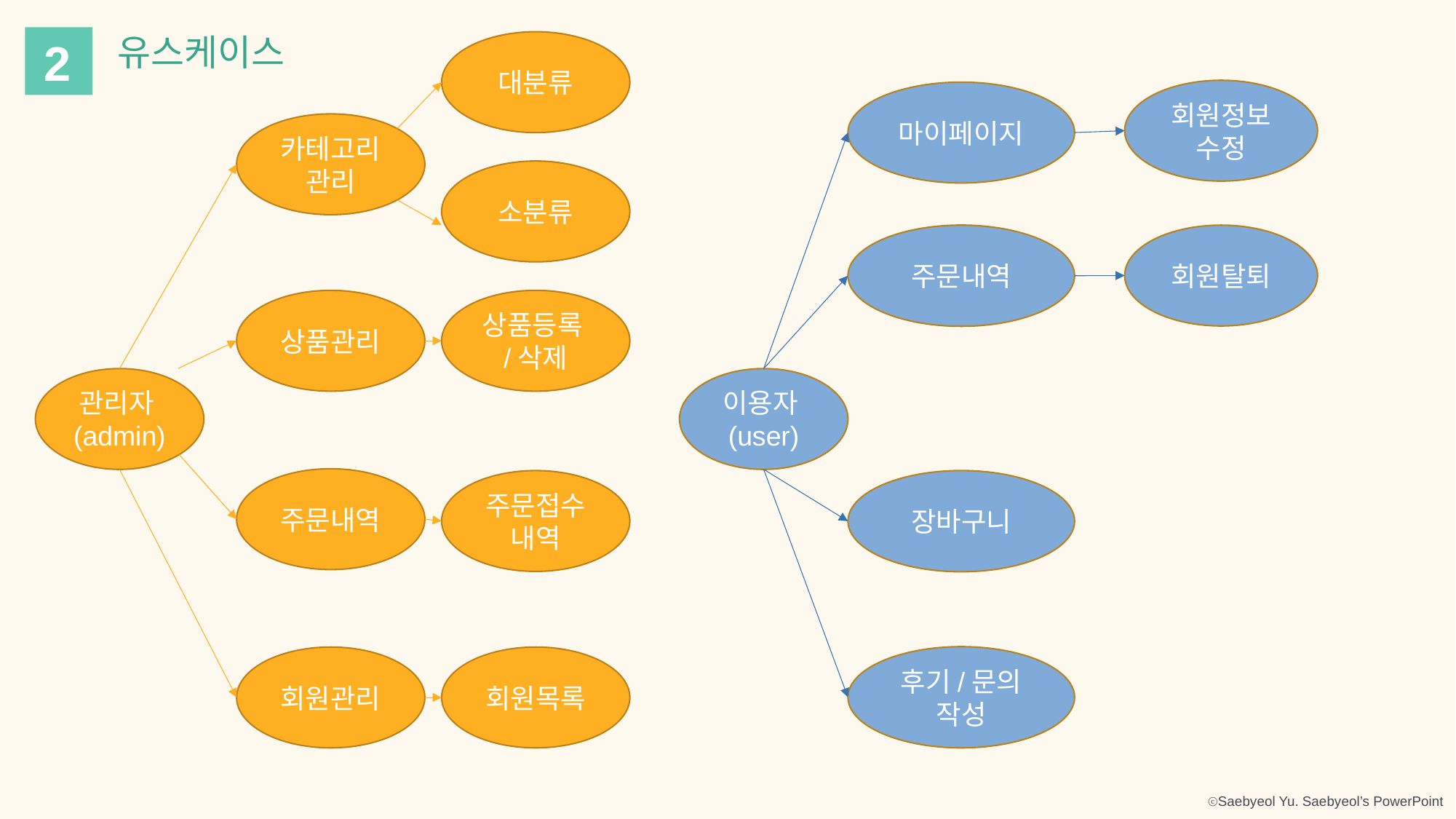

유스케이스

2
대분류
카테고리 관리
소분류
상품관리
상품등록/삭제
관리자(admin)
주문내역
주문접수 내역
회원목록
회원관리
회원정보 수정
마이페이지
주문내역
회원탈퇴
이용자(user)
장바구니
후기/문의 작성